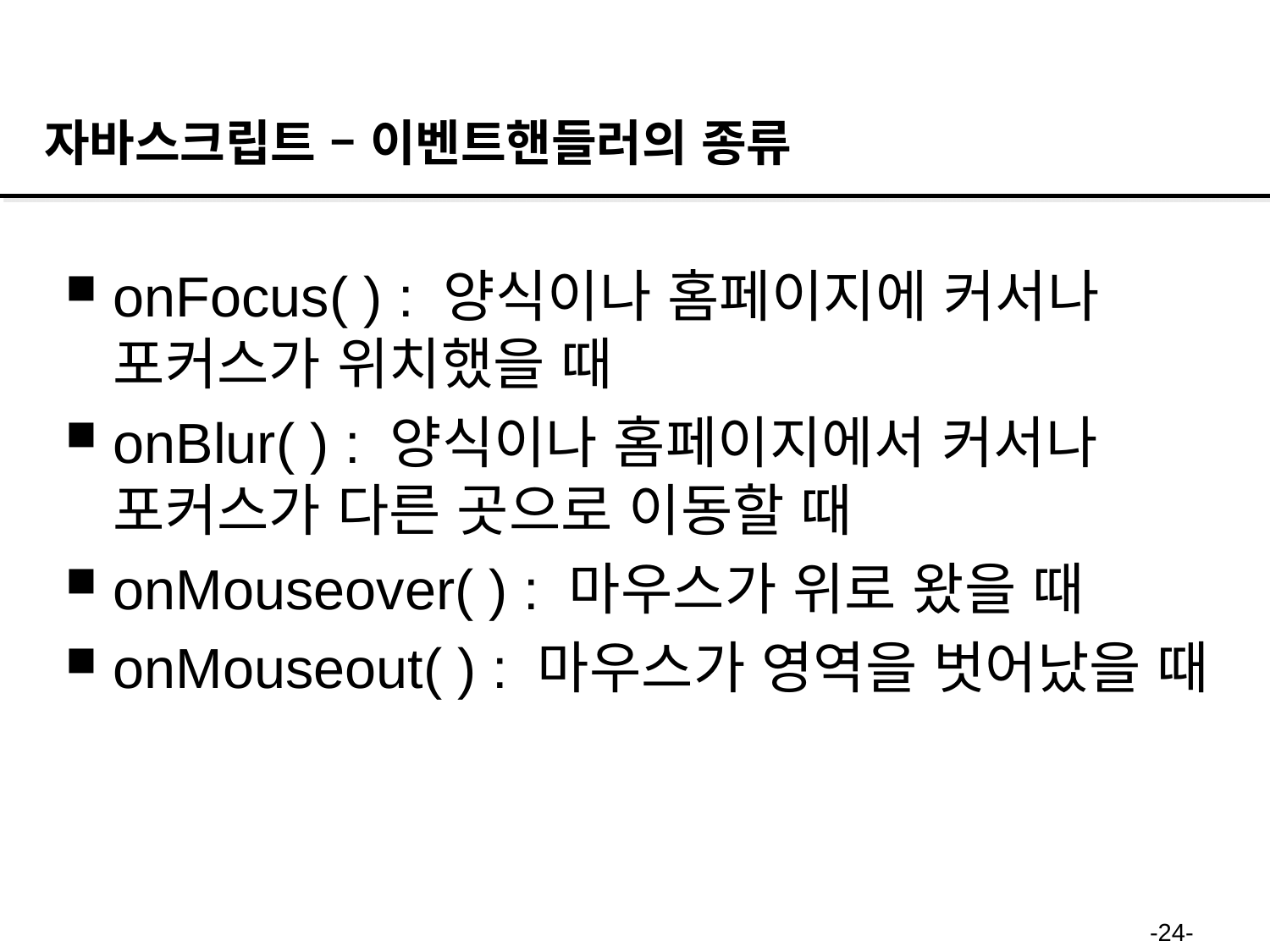

자바스크립트 – 이벤트핸들러의 종류
onFocus( ) : 양식이나 홈페이지에 커서나 포커스가 위치했을 때
onBlur( ) : 양식이나 홈페이지에서 커서나 포커스가 다른 곳으로 이동할 때
onMouseover( ) : 마우스가 위로 왔을 때
onMouseout( ) : 마우스가 영역을 벗어났을 때
-24-